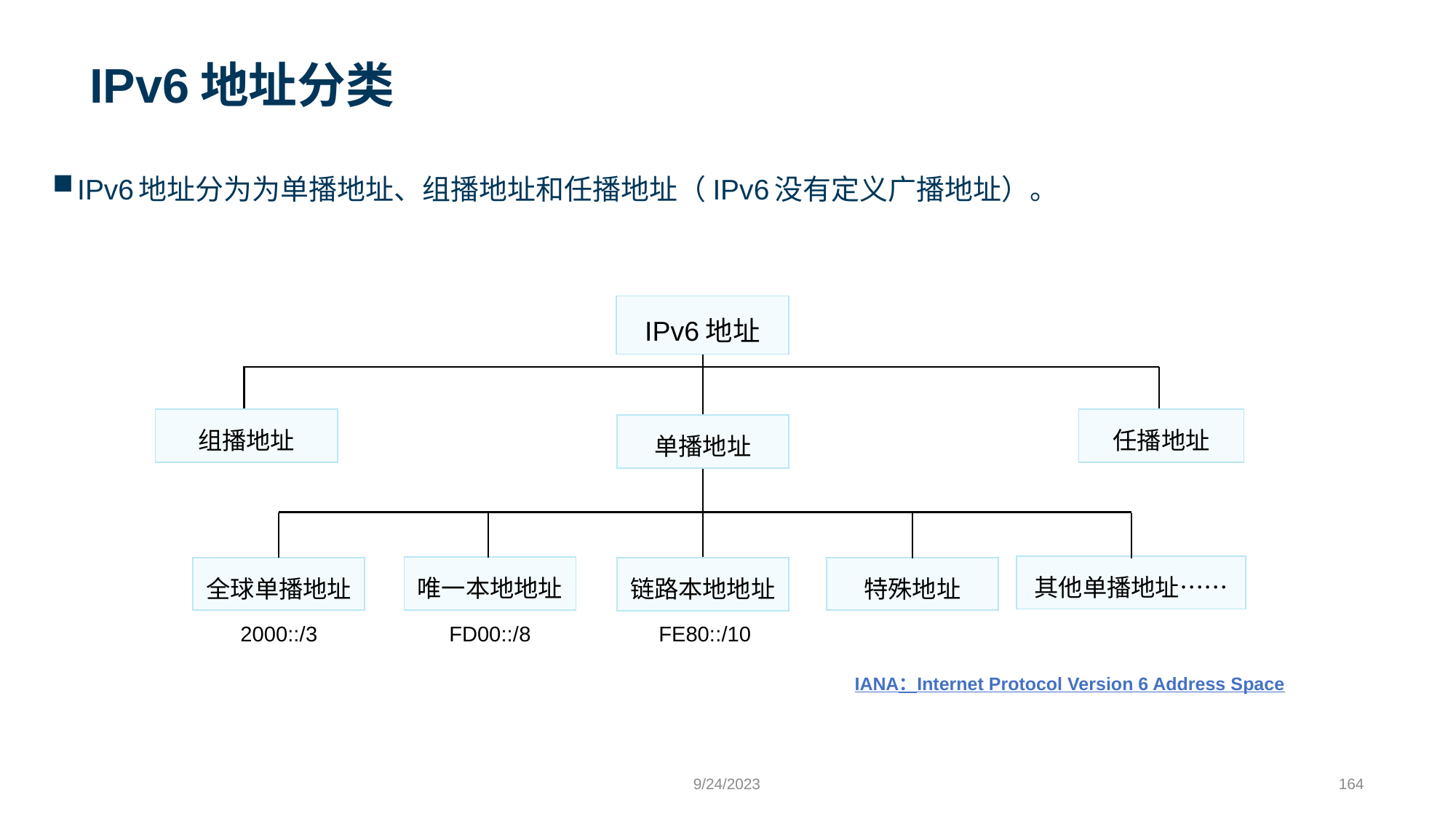

# IPv6地址分类
IPv6地址分为为单播地址、组播地址和任播地址（IPv6没有定义广播地址）。
| IPv6地址 |
| --- |
| 组播地址 |
| --- |
| 任播地址 |
| --- |
| 单播地址 |
| --- |
| 其他单播地址…… |
| --- |
| 唯一本地地址 |
| --- |
| 全球单播地址 |
| --- |
| 特殊地址 |
| --- |
| 链路本地地址 |
| --- |
2000::/3
FD00::/8
FE80::/10
IANA：Internet Protocol Version 6 Address Space

9/24/2023
164